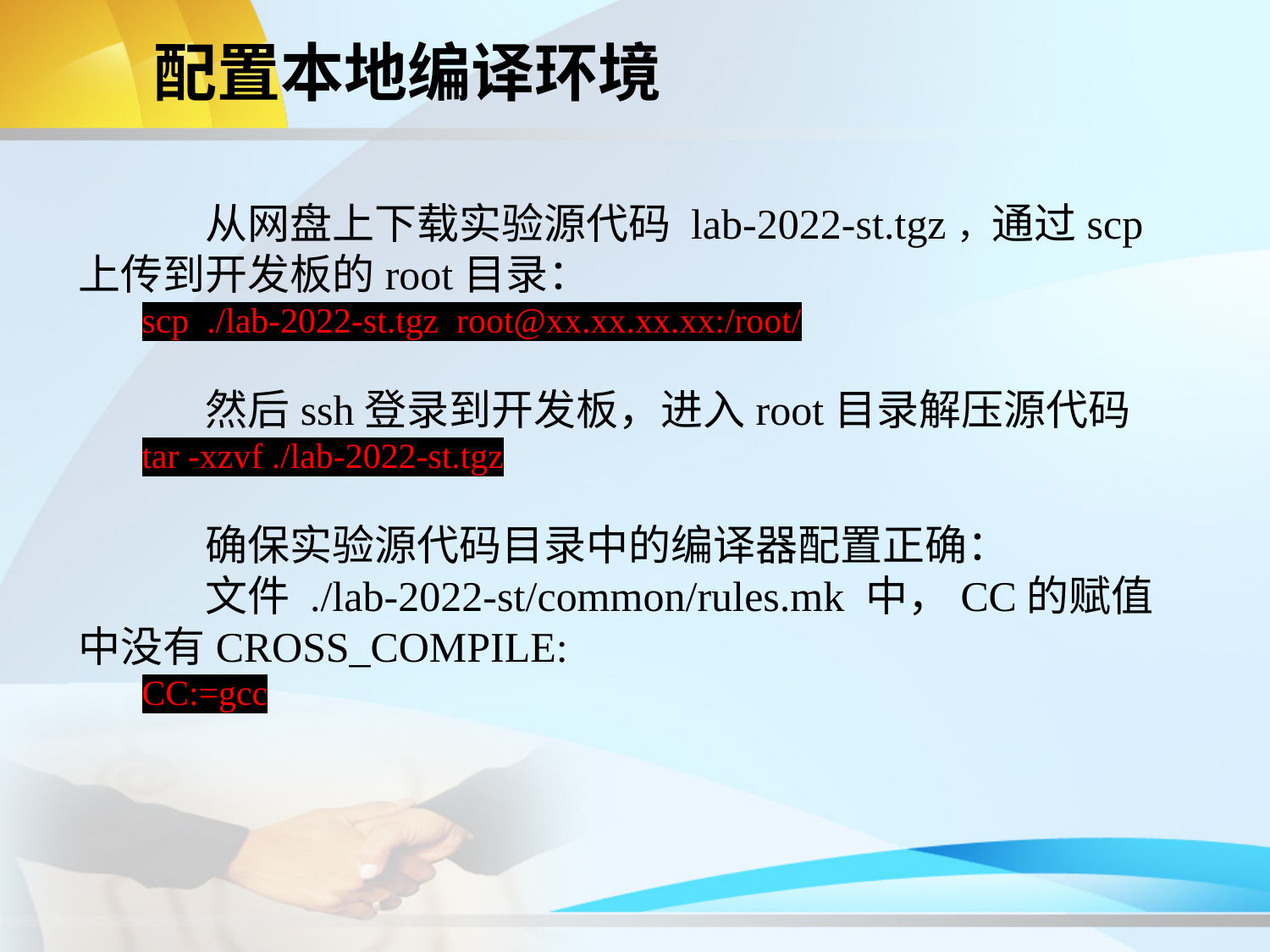

# 配置本地编译环境

	从网盘上下载实验源代码 lab-2022-st.tgz，通过scp上传到开发板的root目录：
scp  ./lab-2022-st.tgz  root@xx.xx.xx.xx:/root/

	然后ssh登录到开发板，进入root目录解压源代码
tar -xzvf ./lab-2022-st.tgz

	确保实验源代码目录中的编译器配置正确：
	文件 ./lab-2022-st/common/rules.mk 中，CC的赋值中没有CROSS_COMPILE:
CC:=gcc